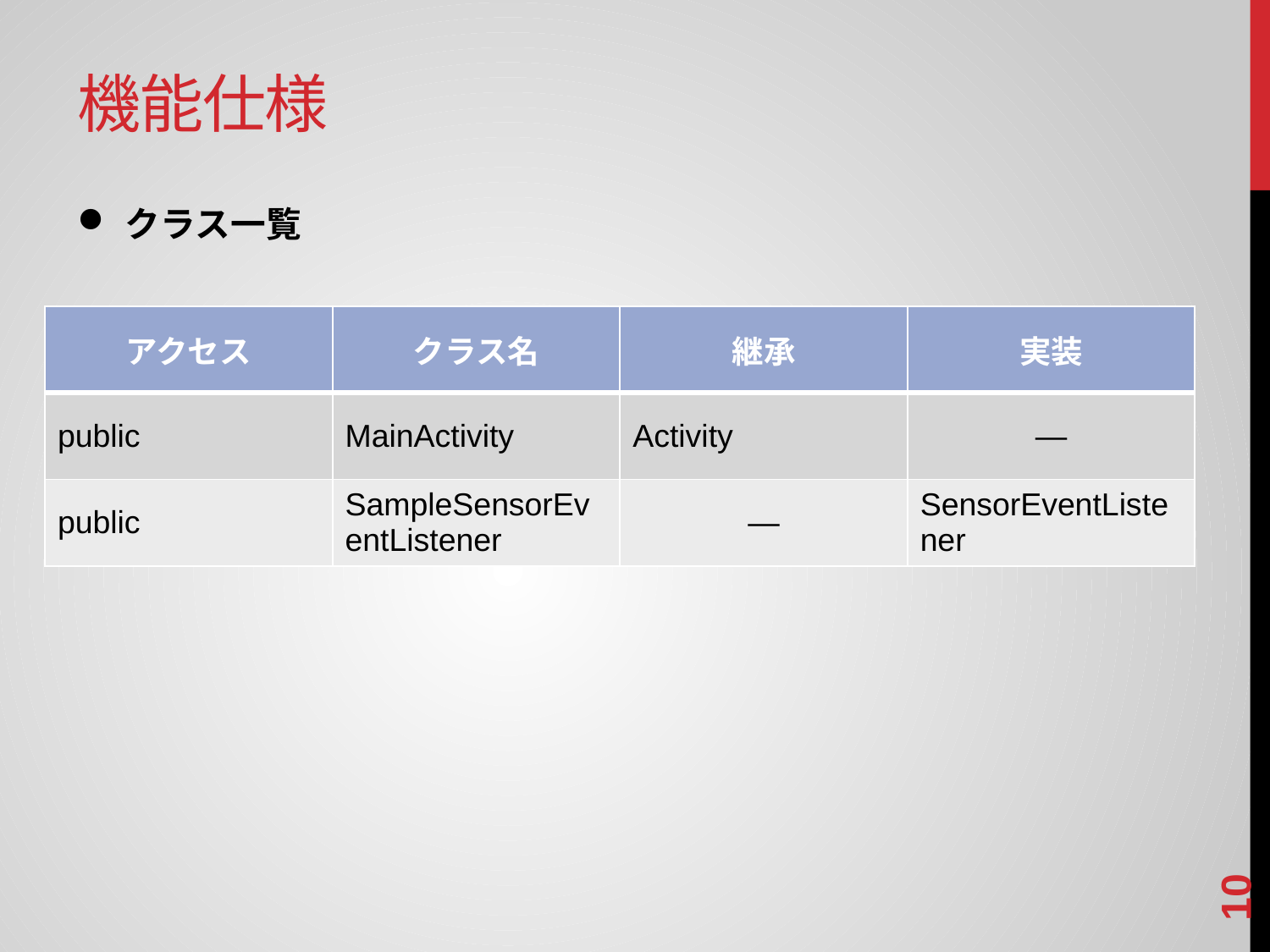

# 機能仕様
クラス一覧

| アクセス | クラス名 | 継承 | 実装 |
| --- | --- | --- | --- |
| public | MainActivity | Activity | ― |
| public | SampleSensorEventListener | ― | SensorEventListener |
10